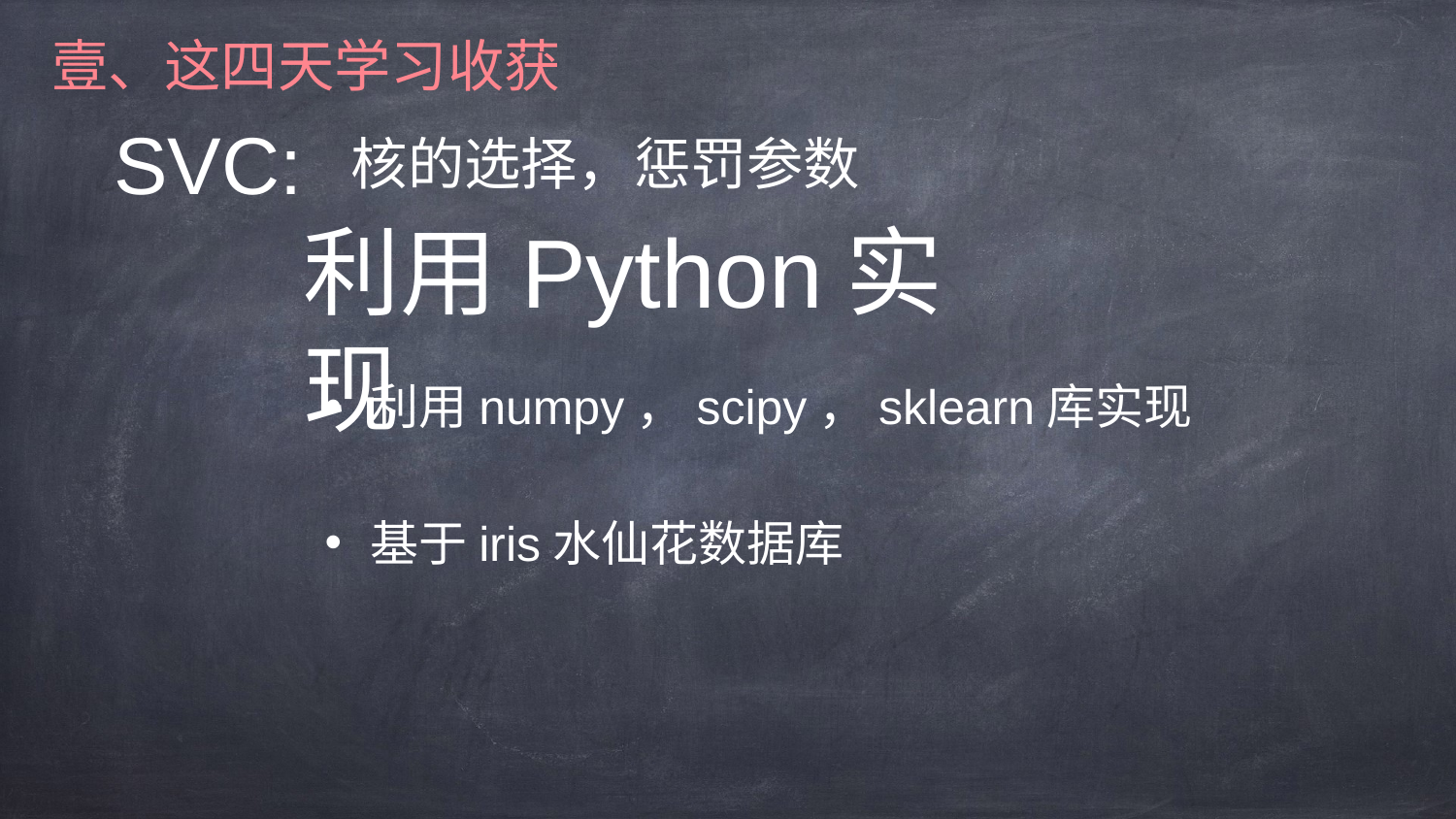

壹、这四天学习收获
SVC:
核的选择，惩罚参数
利用Python实现
利用numpy，scipy，sklearn库实现
基于iris水仙花数据库